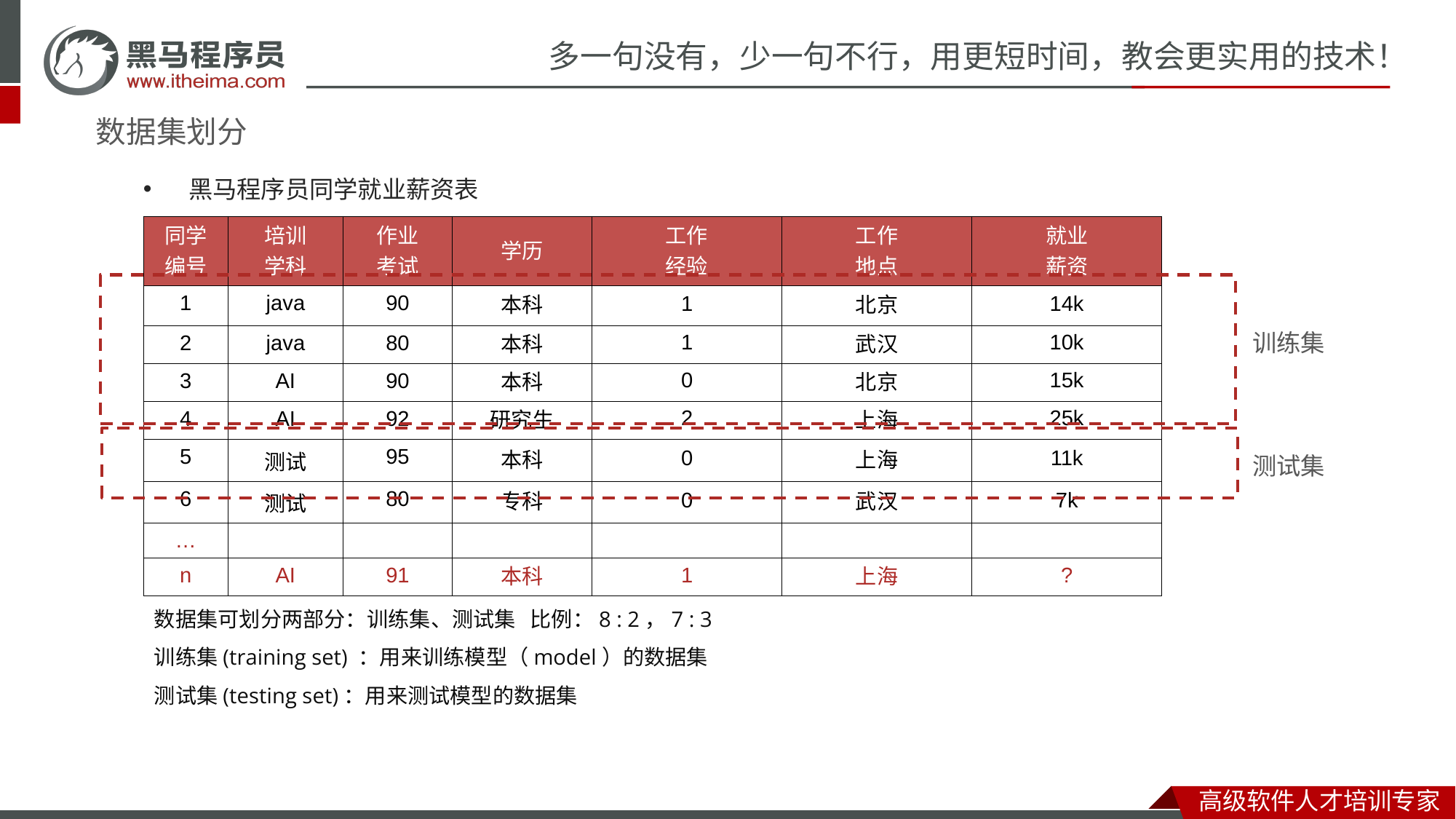

# 数据集划分

 黑马程序员同学就业薪资表

| 同学 编号 | 培训 学科 | 作业 考试 | 学历 | 工作 经验 | 工作 地点 | 就业 薪资 |
| --- | --- | --- | --- | --- | --- | --- |
| 1 | java | 90 | 本科 | 1 | 北京 | 14k |
| 2 | java | 80 | 本科 | 1 | 武汉 | 10k |
| 3 | AI | 90 | 本科 | 0 | 北京 | 15k |
| 4 | AI | 92 | 研究生 | 2 | 上海 | 25k |
| 5 | 测试 | 95 | 本科 | 0 | 上海 | 11k |
| 6 | 测试 | 80 | 专科 | 0 | 武汉 | 7k |
| … |  |  |  |  |  |  |
| n | AI | 91 | 本科 | 1 | 上海 | ? |

训练集

测试集
数据集可划分两部分：训练集、测试集   比例：8 : 2，7 : 3
训练集(training set) ：用来训练模型（model）的数据集
测试集(testing set)：用来测试模型的数据集